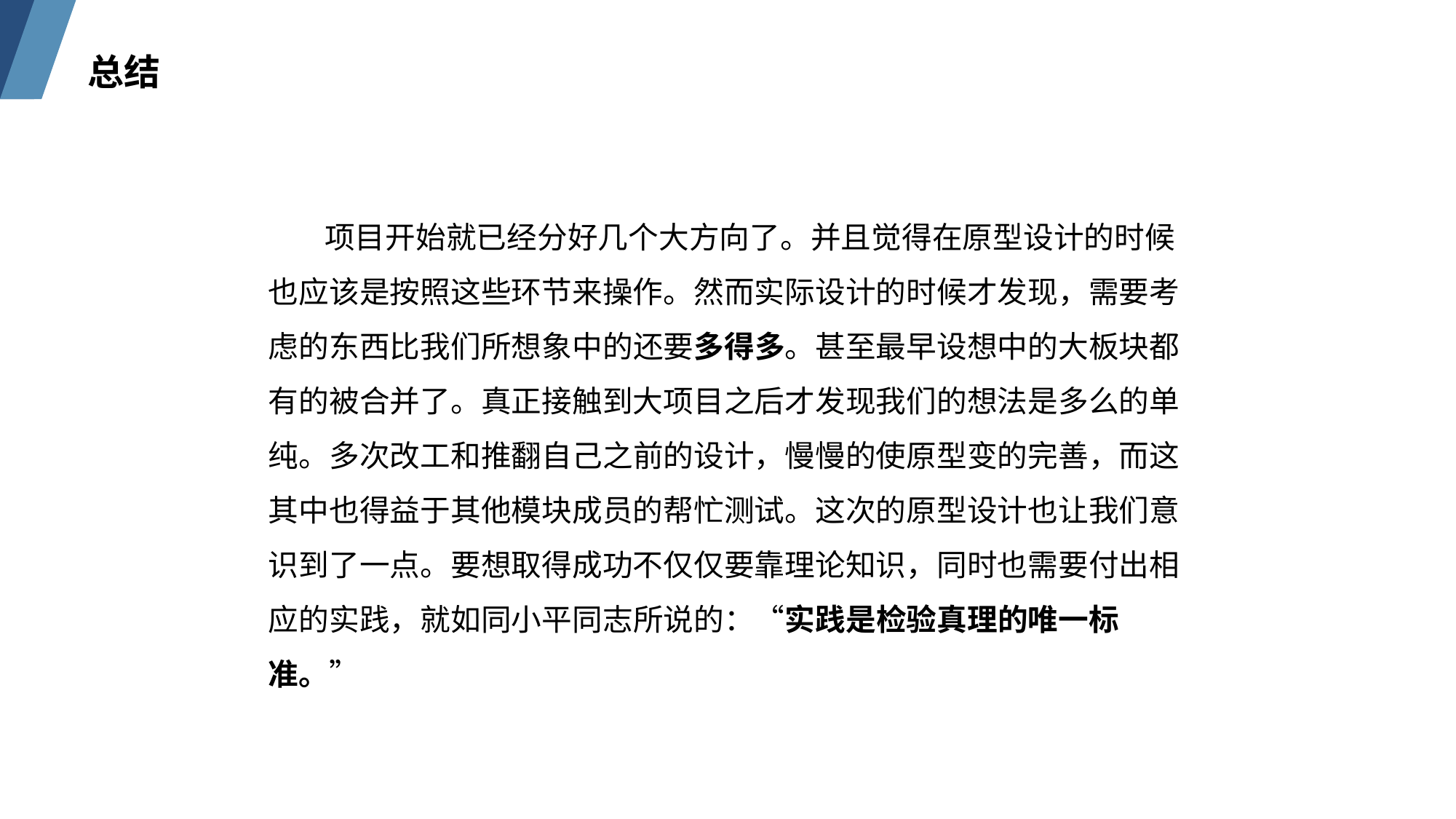

总结
        项目开始就已经分好几个大方向了。并且觉得在原型设计的时候也应该是按照这些环节来操作。然而实际设计的时候才发现，需要考虑的东西比我们所想象中的还要多得多。甚至最早设想中的大板块都有的被合并了。真正接触到大项目之后才发现我们的想法是多么的单纯。多次改工和推翻自己之前的设计，慢慢的使原型变的完善，而这其中也得益于其他模块成员的帮忙测试。这次的原型设计也让我们意识到了一点。要想取得成功不仅仅要靠理论知识，同时也需要付出相应的实践，就如同小平同志所说的：“实践是检验真理的唯一标准。”